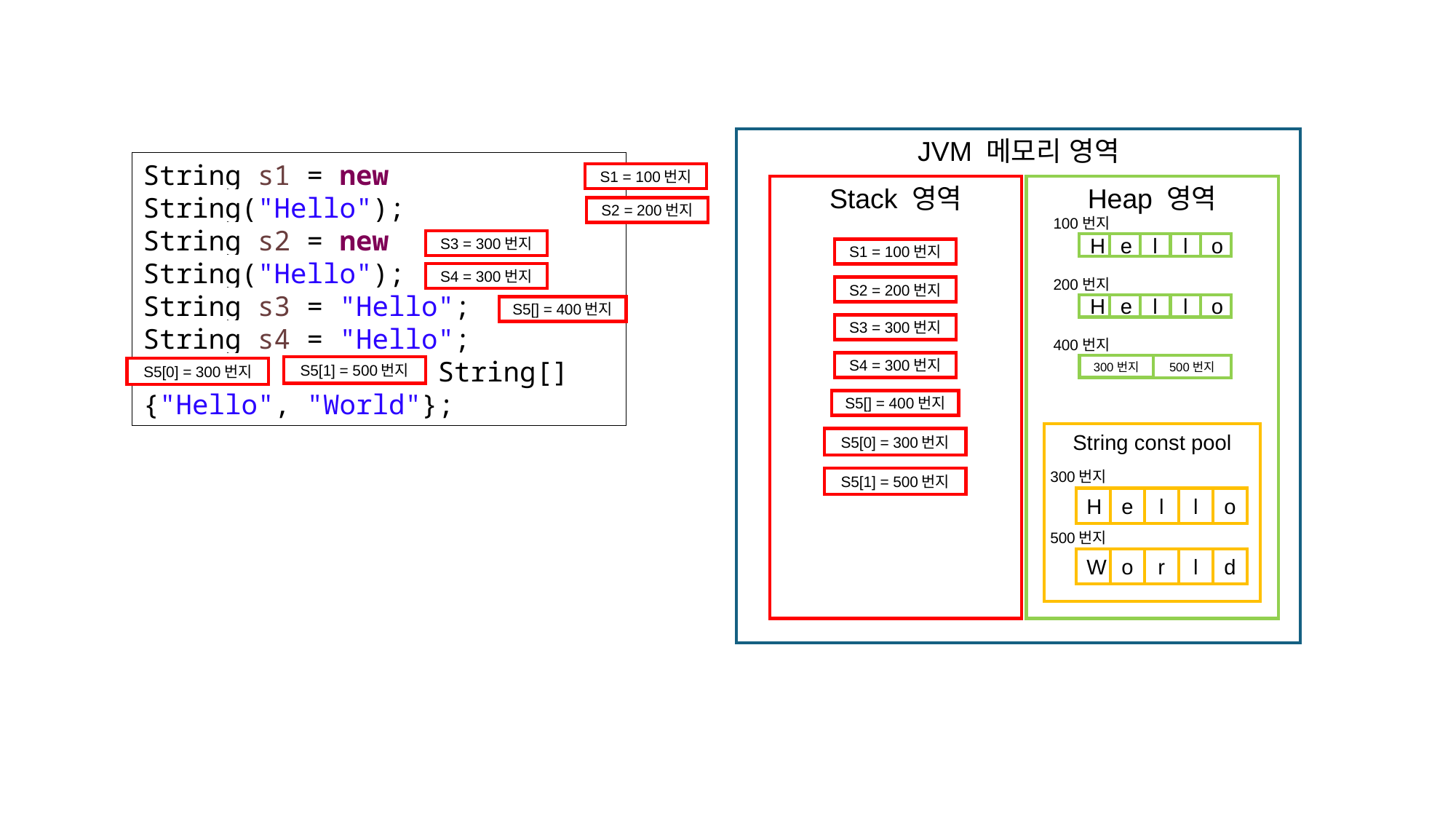

JVM 메모리 영역
String s1 = new String("Hello");
String s2 = new String("Hello");
String s3 = "Hello";
String s4 = "Hello";
String[] s5 = new String[] {"Hello", "World"};
S1 = 100번지
Stack 영역
Heap 영역
S2 = 200번지
100번지
H
e
l
l
o
S3 = 300번지
S1 = 100번지
S4 = 300번지
200번지
H
e
l
l
o
S2 = 200번지
S5[] = 400번지
S3 = 300번지
400번지
500번지
300번지
S4 = 300번지
S5[1] = 500번지
S5[0] = 300번지
S5[] = 400번지
String const pool
S5[0] = 300번지
300번지
H
e
l
l
o
S5[1] = 500번지
500번지
W
o
r
l
d